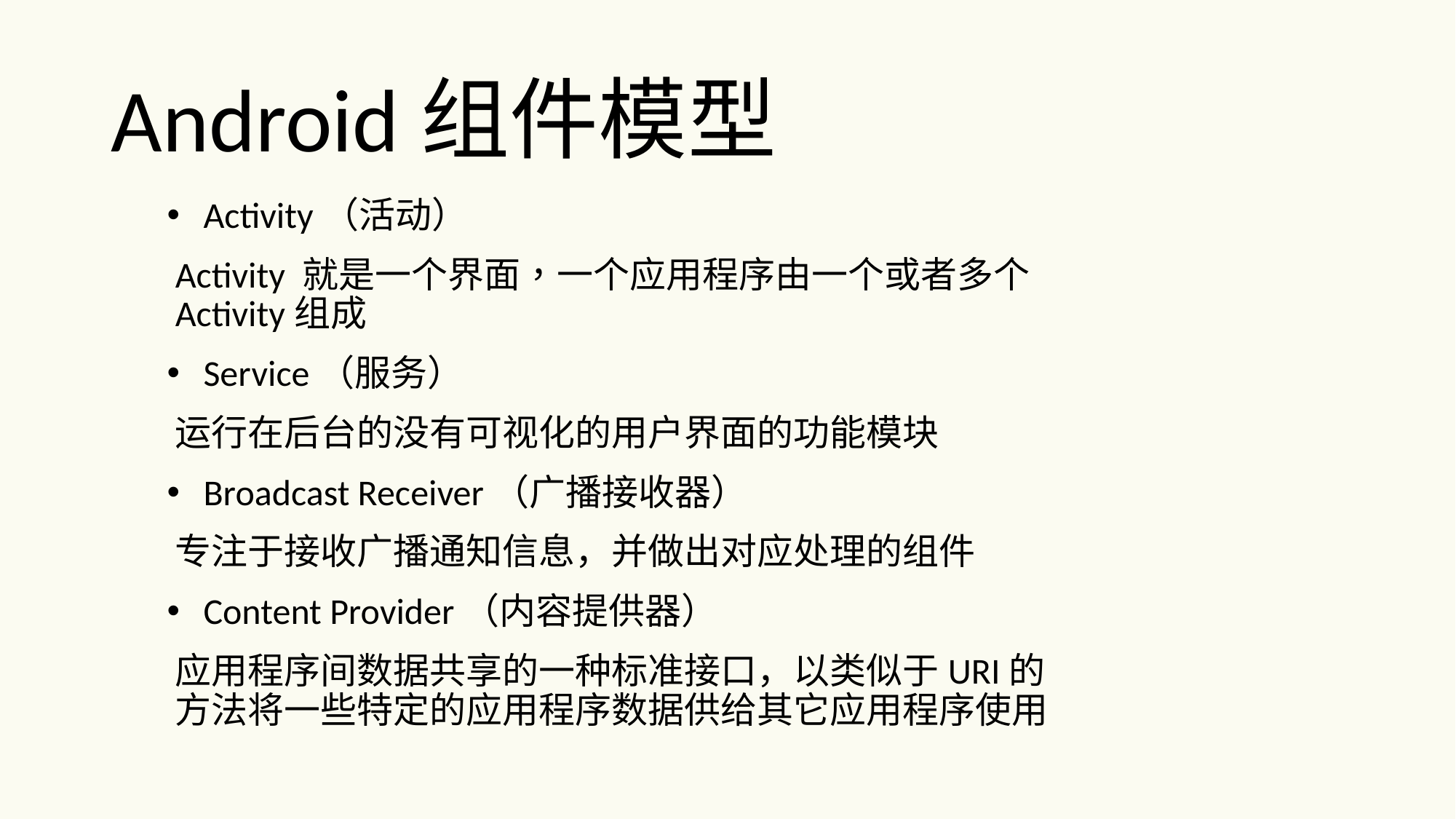

# Android组件模型
Activity（活动）
Activity 就是一个界面，一个应用程序由一个或者多个Activity组成
Service（服务）
运行在后台的没有可视化的用户界面的功能模块
Broadcast Receiver（广播接收器）
专注于接收广播通知信息，并做出对应处理的组件
Content Provider（内容提供器）
应用程序间数据共享的一种标准接口，以类似于URI的方法将一些特定的应用程序数据供给其它应用程序使用